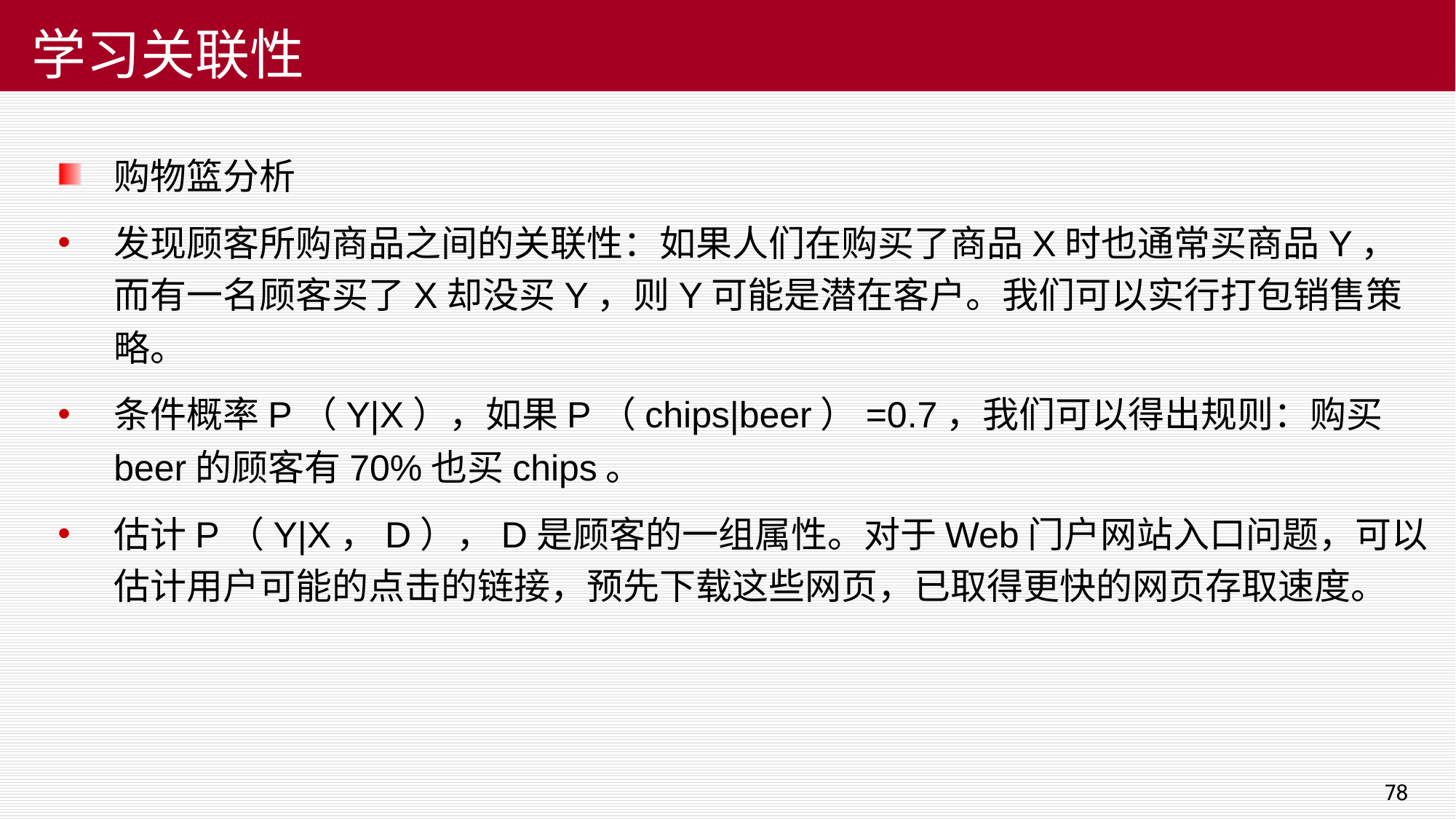

78
# 学习关联性
购物篮分析
发现顾客所购商品之间的关联性：如果人们在购买了商品X时也通常买商品Y，而有一名顾客买了X却没买Y，则Y可能是潜在客户。我们可以实行打包销售策略。
条件概率P（Y|X），如果P（chips|beer）=0.7，我们可以得出规则：购买beer的顾客有70%也买chips。
估计P（Y|X，D），D是顾客的一组属性。对于Web门户网站入口问题，可以估计用户可能的点击的链接，预先下载这些网页，已取得更快的网页存取速度。
2019/10/29